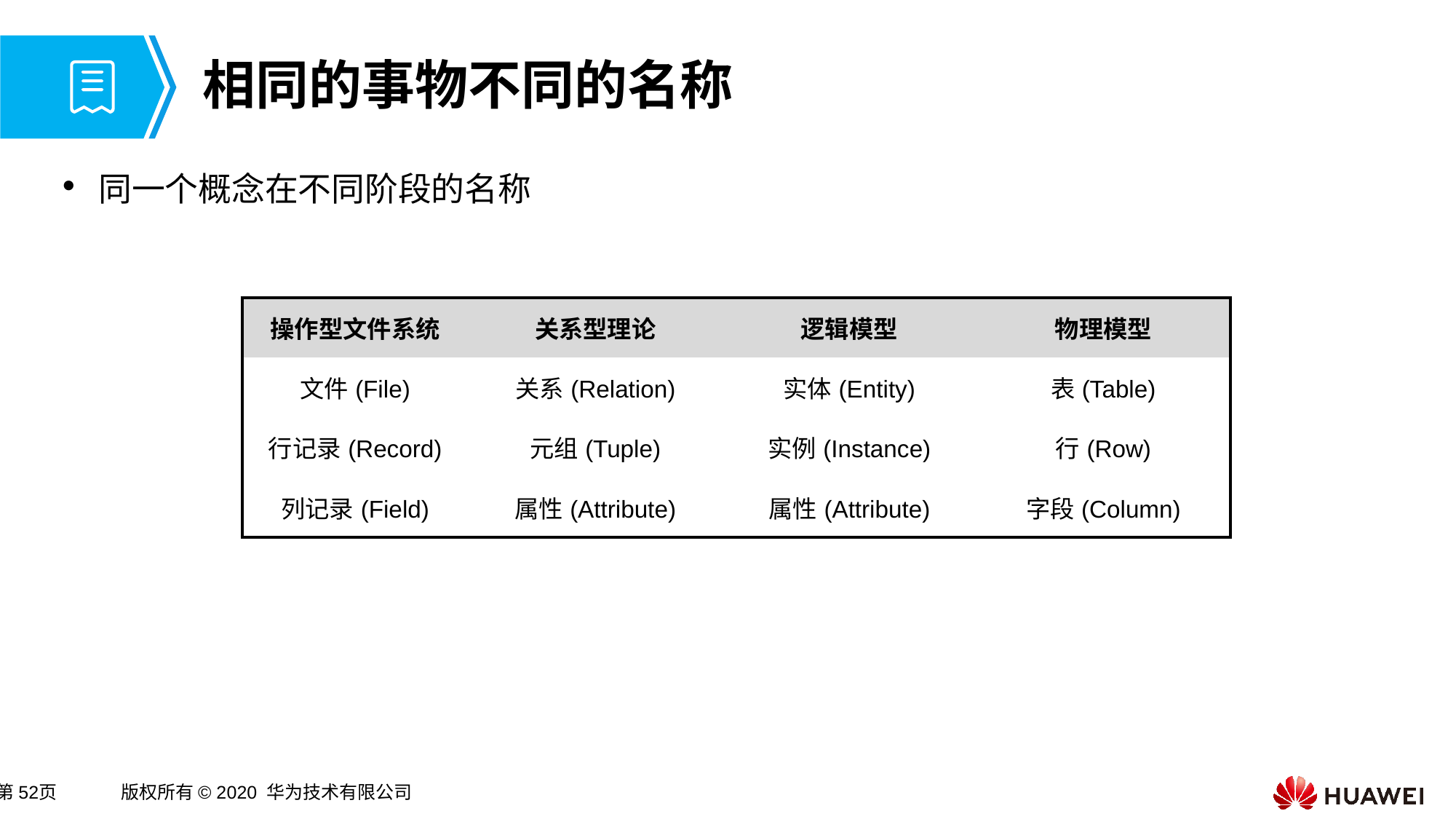

# 相同的事物不同的名称
同一个概念在不同阶段的名称
| 操作型文件系统 | 关系型理论 | 逻辑模型 | 物理模型 |
| --- | --- | --- | --- |
| 文件(File) | 关系(Relation) | 实体(Entity) | 表(Table) |
| 行记录(Record) | 元组(Tuple) | 实例(Instance) | 行(Row) |
| 列记录(Field) | 属性(Attribute) | 属性(Attribute) | 字段(Column) |